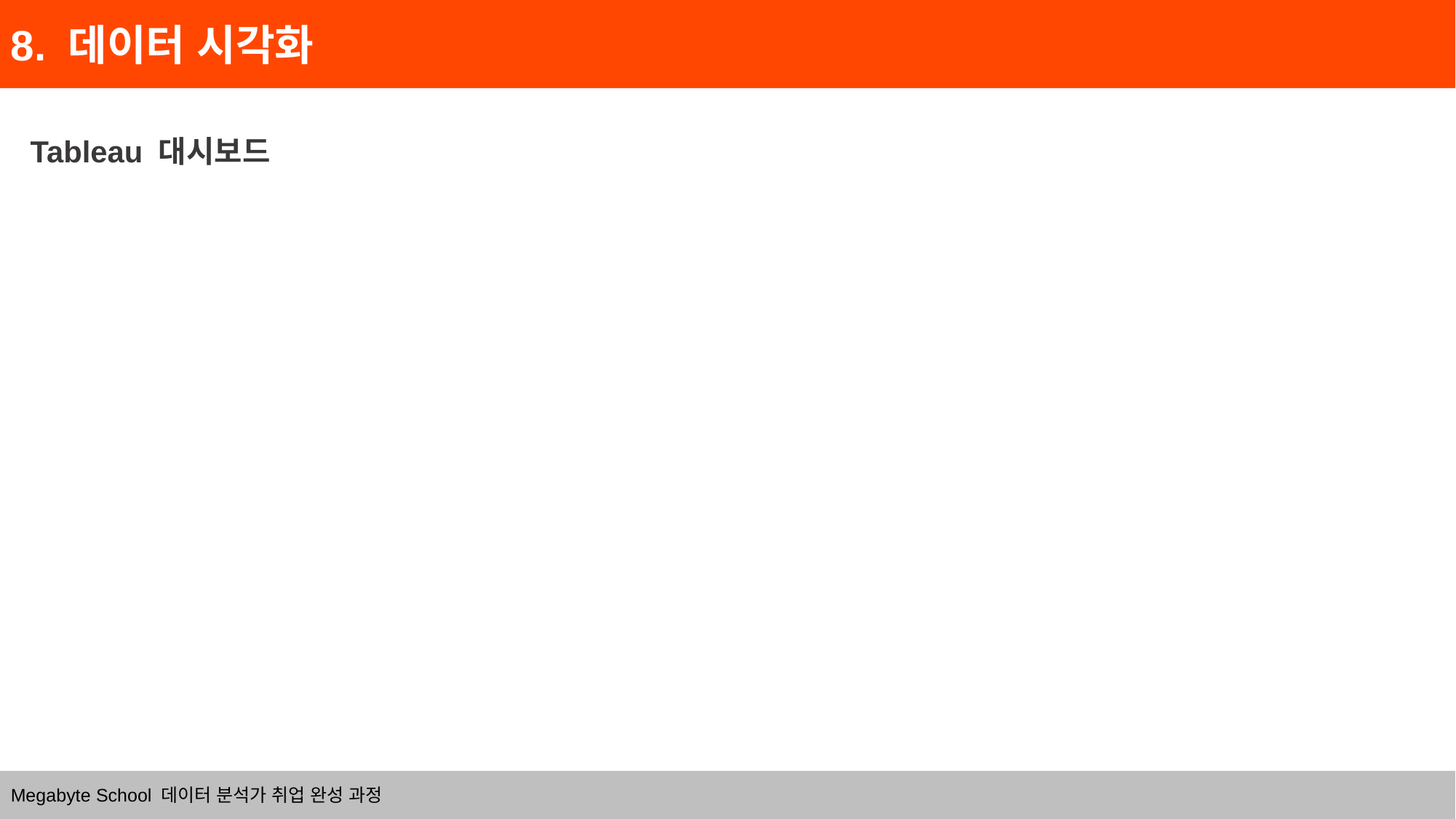

8. 데이터 시각화
Tableau 대시보드
Megabyte School 데이터 분석가 취업 완성 과정